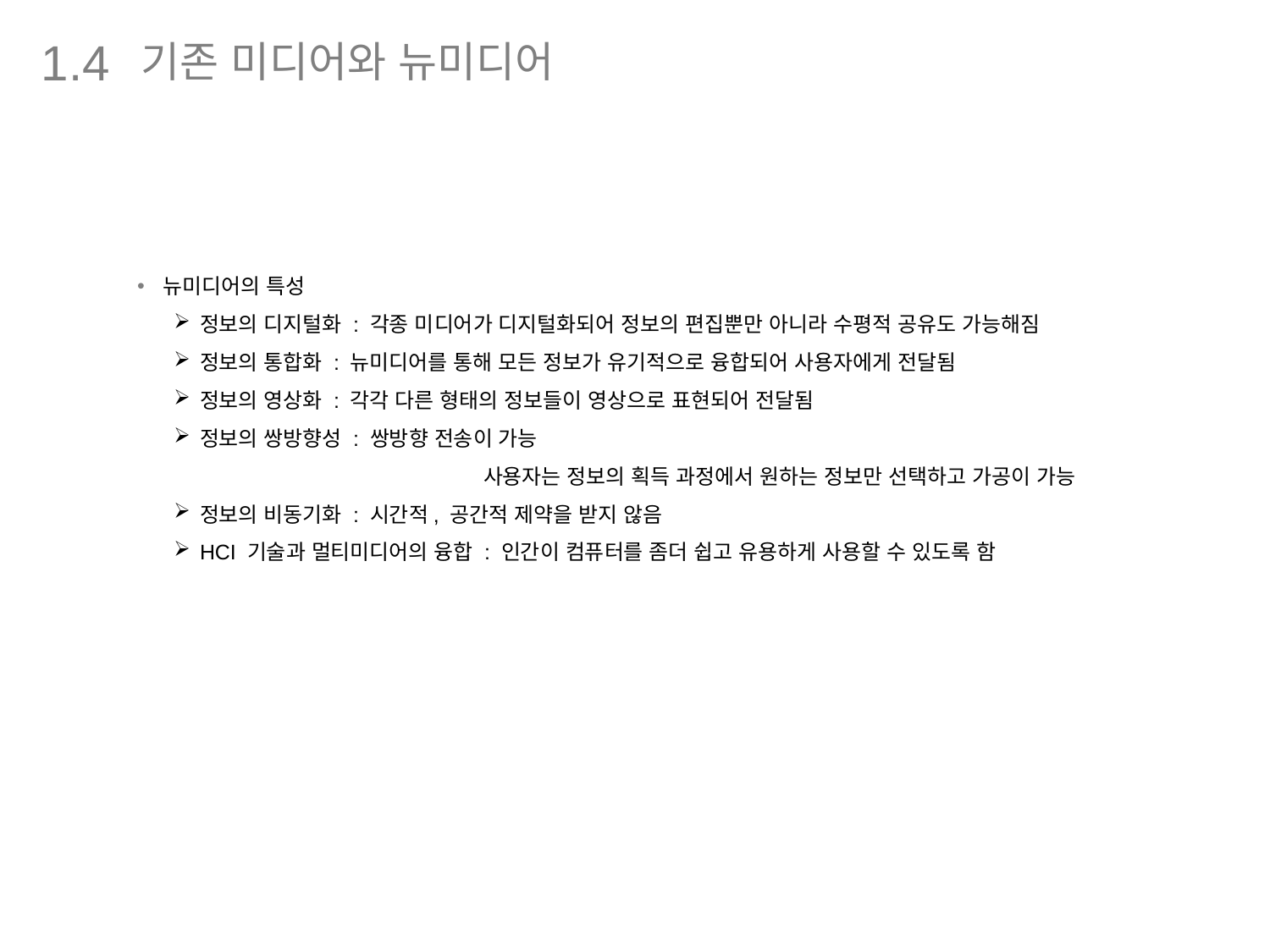

기존 미디어와 뉴미디어
1.4
뉴미디어의 특성
정보의 디지털화 : 각종 미디어가 디지털화되어 정보의 편집뿐만 아니라 수평적 공유도 가능해짐
정보의 통합화 : 뉴미디어를 통해 모든 정보가 유기적으로 융합되어 사용자에게 전달됨
정보의 영상화 : 각각 다른 형태의 정보들이 영상으로 표현되어 전달됨
정보의 쌍방향성 : 쌍방향 전송이 가능 							     사용자는 정보의 획득 과정에서 원하는 정보만 선택하고 가공이 가능
정보의 비동기화 : 시간적, 공간적 제약을 받지 않음
HCI 기술과 멀티미디어의 융합 : 인간이 컴퓨터를 좀더 쉽고 유용하게 사용할 수 있도록 함